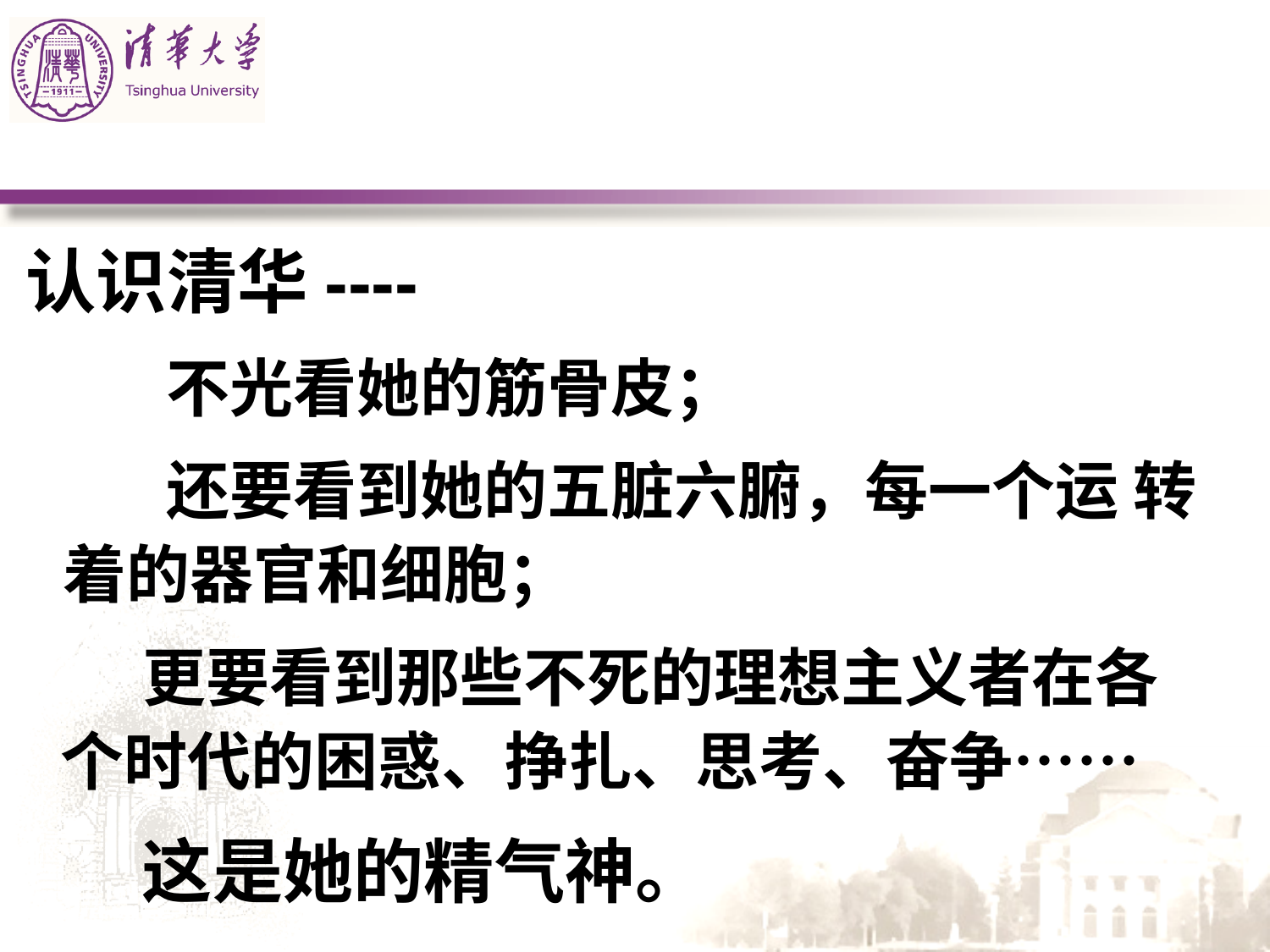

#
认识清华----
 不光看她的筋骨皮；
 还要看到她的五脏六腑，每一个运 转着的器官和细胞；
        更要看到那些不死的理想主义者在各     个时代的困惑、挣扎、思考、奋争……
       这是她的精气神。